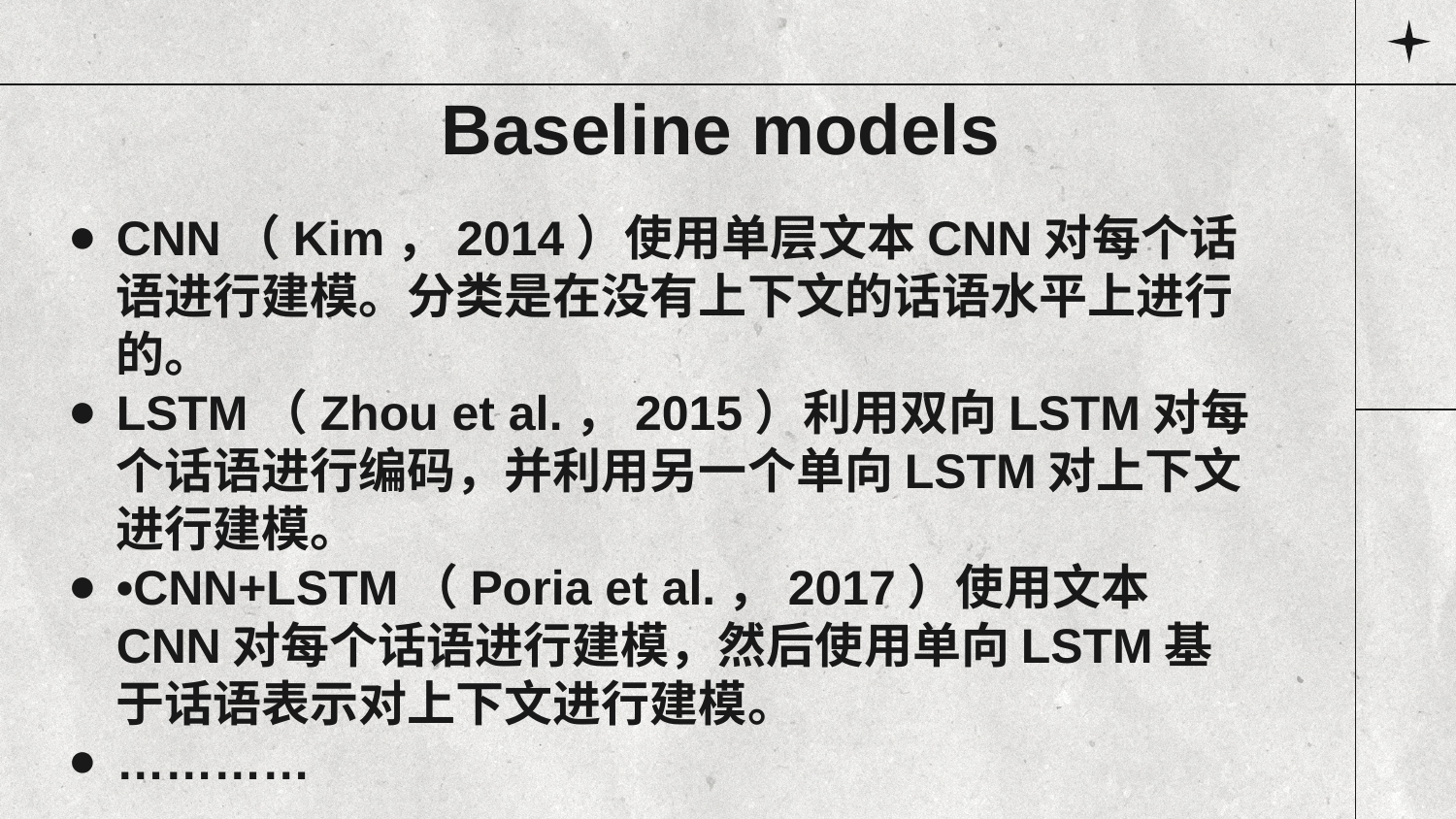

# Baseline models
CNN（Kim，2014）使用单层文本CNN对每个话语进行建模。分类是在没有上下文的话语水平上进行的。
LSTM（Zhou et al.，2015）利用双向LSTM对每个话语进行编码，并利用另一个单向LSTM对上下文进行建模。
•CNN+LSTM（Poria et al.，2017）使用文本CNN对每个话语进行建模，然后使用单向LSTM基于话语表示对上下文进行建模。
…………